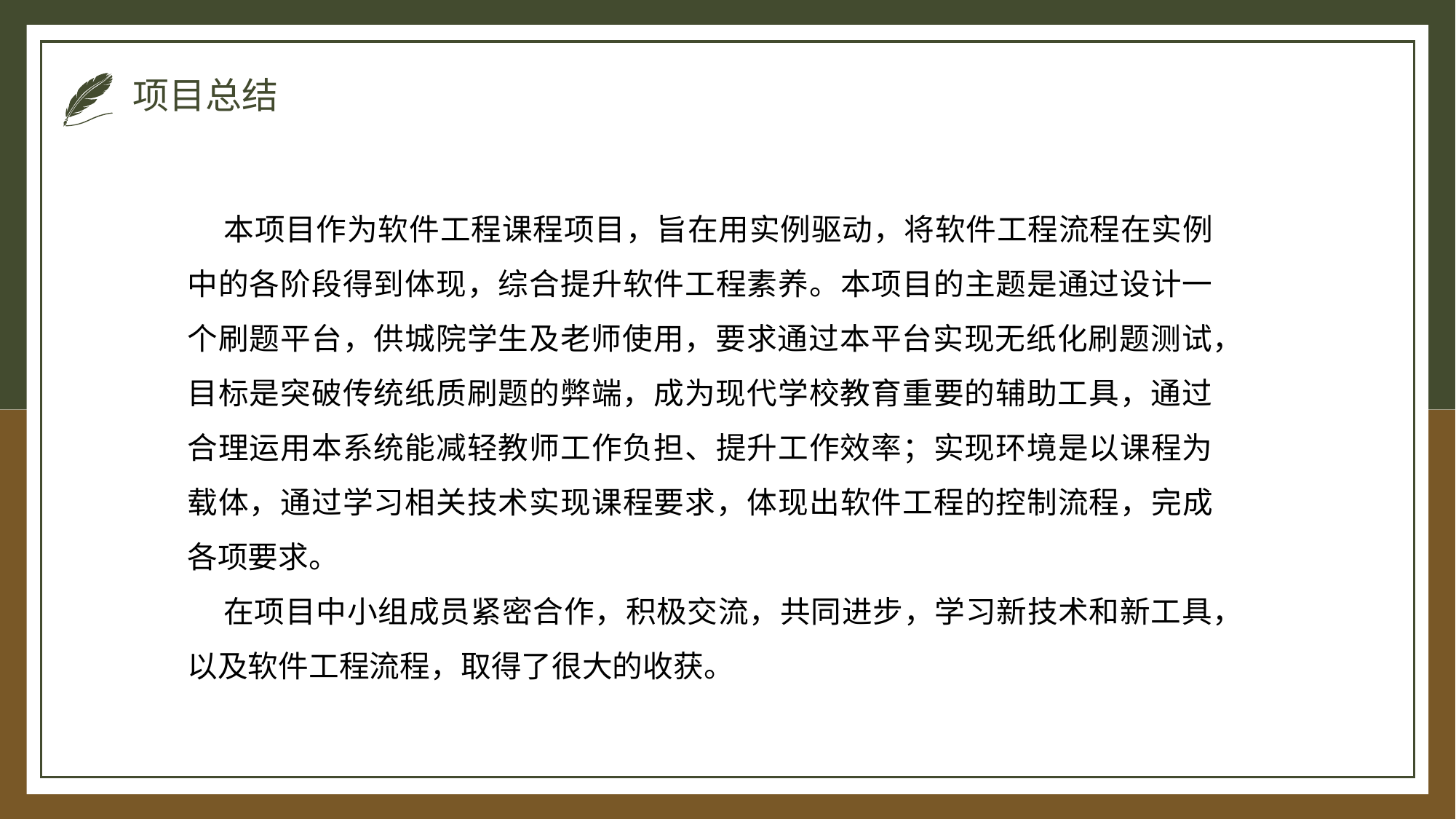

# 项目总结
本项目作为软件工程课程项目，旨在用实例驱动，将软件工程流程在实例中的各阶段得到体现，综合提升软件工程素养。本项目的主题是通过设计一个刷题平台，供城院学生及老师使用，要求通过本平台实现无纸化刷题测试，目标是突破传统纸质刷题的弊端，成为现代学校教育重要的辅助工具，通过合理运用本系统能减轻教师工作负担、提升工作效率；实现环境是以课程为载体，通过学习相关技术实现课程要求，体现出软件工程的控制流程，完成各项要求。
在项目中小组成员紧密合作，积极交流，共同进步，学习新技术和新工具，以及软件工程流程，取得了很大的收获。